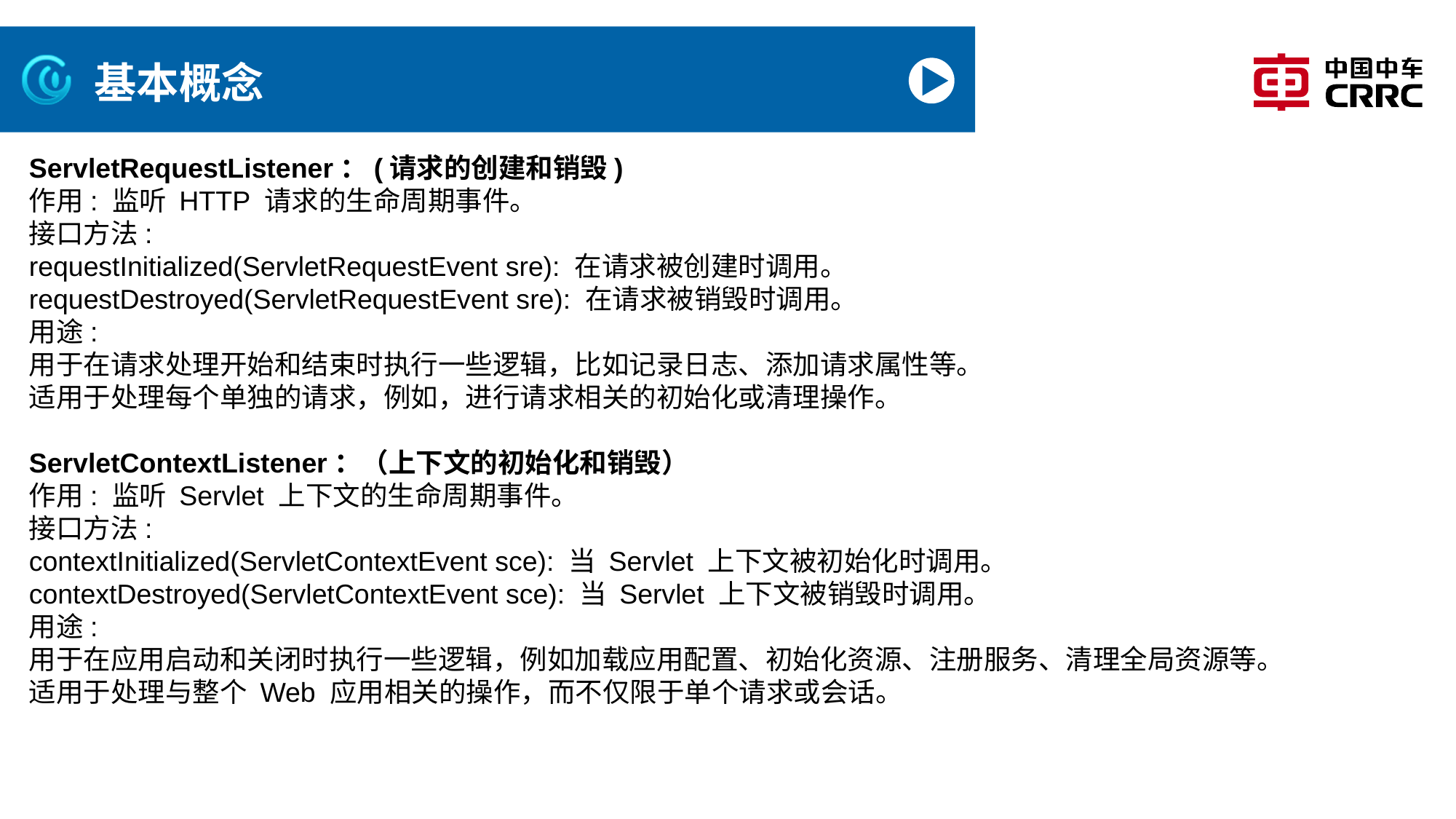

# 基本概念
ServletRequestListener：(请求的创建和销毁)
作用: 监听 HTTP 请求的生命周期事件。
接口方法:
requestInitialized(ServletRequestEvent sre): 在请求被创建时调用。
requestDestroyed(ServletRequestEvent sre): 在请求被销毁时调用。
用途:
用于在请求处理开始和结束时执行一些逻辑，比如记录日志、添加请求属性等。
适用于处理每个单独的请求，例如，进行请求相关的初始化或清理操作。

ServletContextListener：（上下文的初始化和销毁）
作用: 监听 Servlet 上下文的生命周期事件。
接口方法:
contextInitialized(ServletContextEvent sce): 当 Servlet 上下文被初始化时调用。
contextDestroyed(ServletContextEvent sce): 当 Servlet 上下文被销毁时调用。
用途:
用于在应用启动和关闭时执行一些逻辑，例如加载应用配置、初始化资源、注册服务、清理全局资源等。
适用于处理与整个 Web 应用相关的操作，而不仅限于单个请求或会话。
15